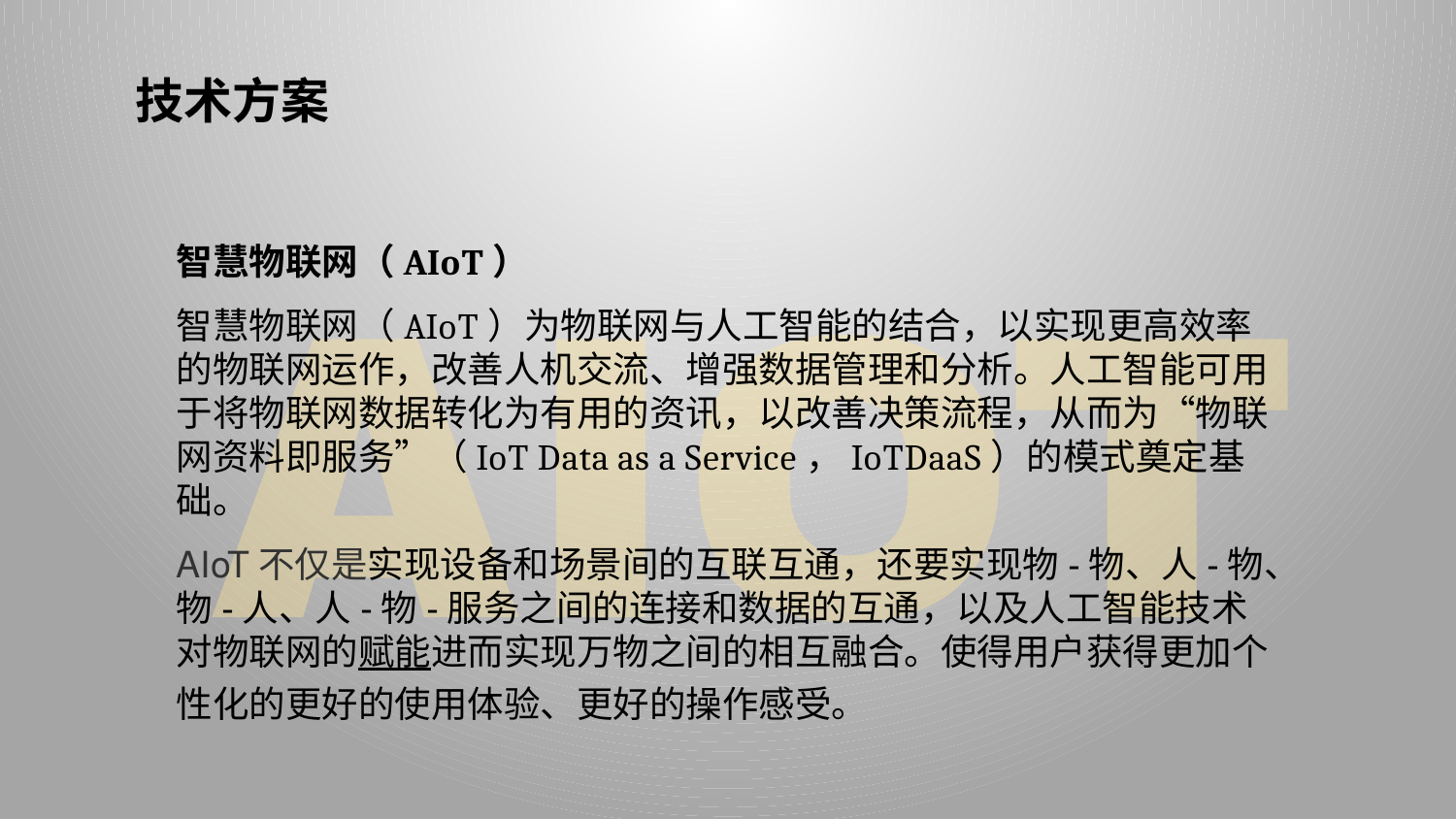

技术方案
AIOT
智慧物联网（AIoT）
智慧物联网（AIoT）为物联网与人工智能的结合，以实现更高效率的物联网运作，改善人机交流、增强数据管理和分析。人工智能可用于将物联网数据转化为有用的资讯，以改善决策流程，从而为“物联网资料即服务”（IoT Data as a Service，IoTDaaS）的模式奠定基础。
AIoT不仅是实现设备和场景间的互联互通，还要实现物-物、人-物、物-人、人-物-服务之间的连接和数据的互通，以及人工智能技术对物联网的赋能进而实现万物之间的相互融合。使得用户获得更加个性化的更好的使用体验、更好的操作感受。